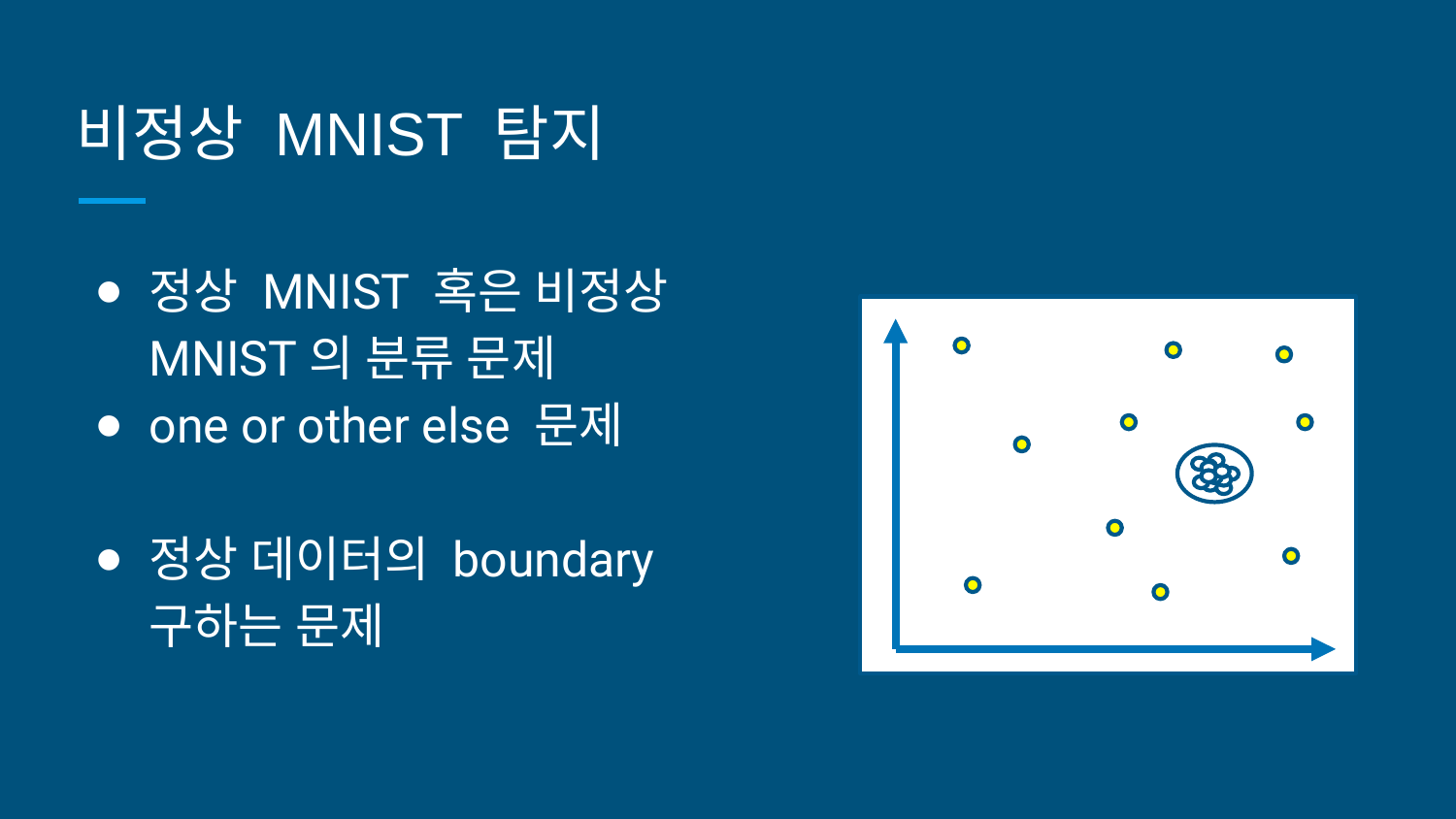

# 비정상 MNIST 탐지
정상 MNIST 혹은 비정상 MNIST의 분류 문제
one or other else 문제

정상 데이터의 boundary 구하는 문제